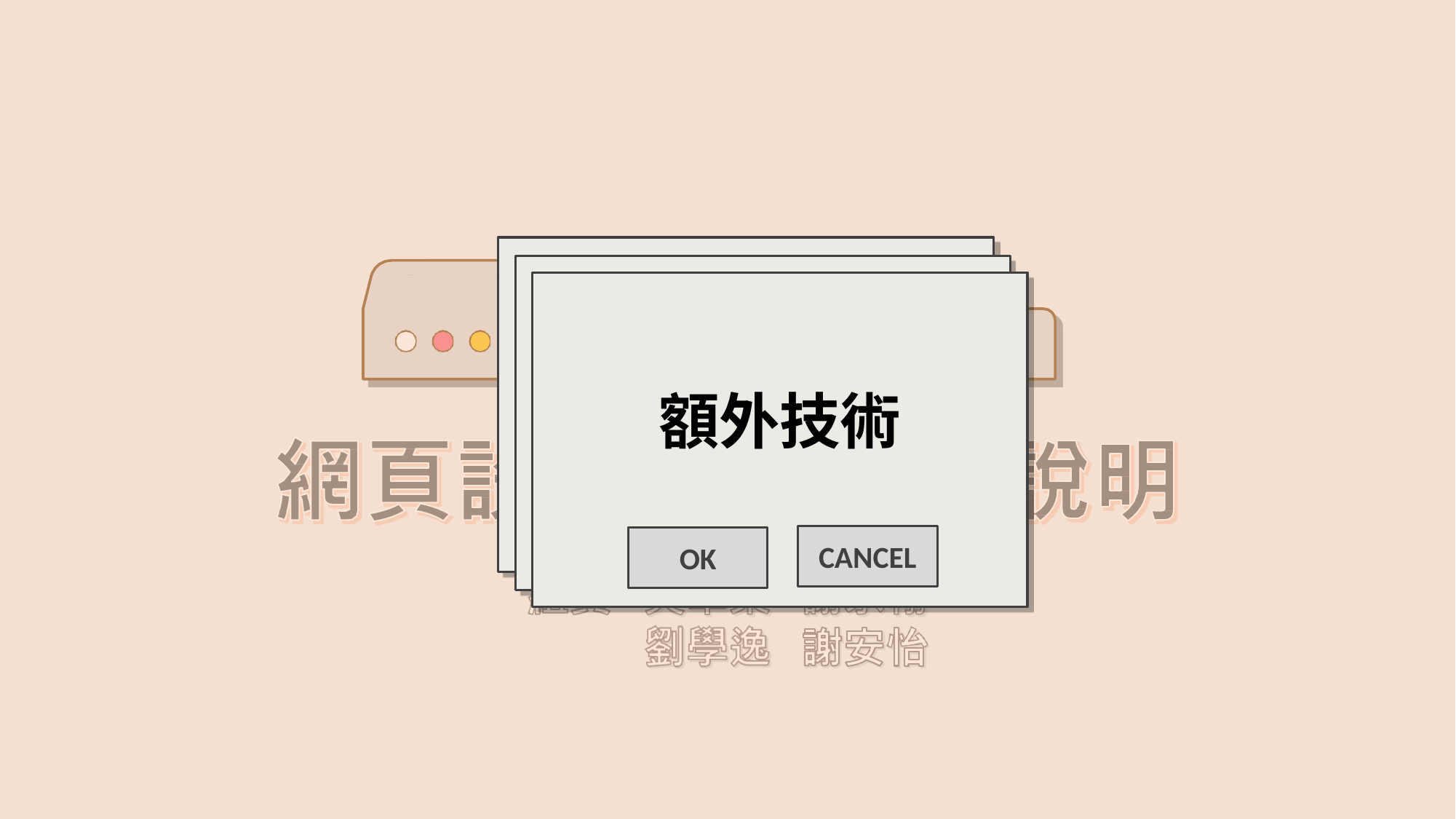

額外技術
CANCEL
OK

額外技術
CANCEL
OK

額外技術
CANCEL
OK

ＢＵＤＤＹ-INFO

OK